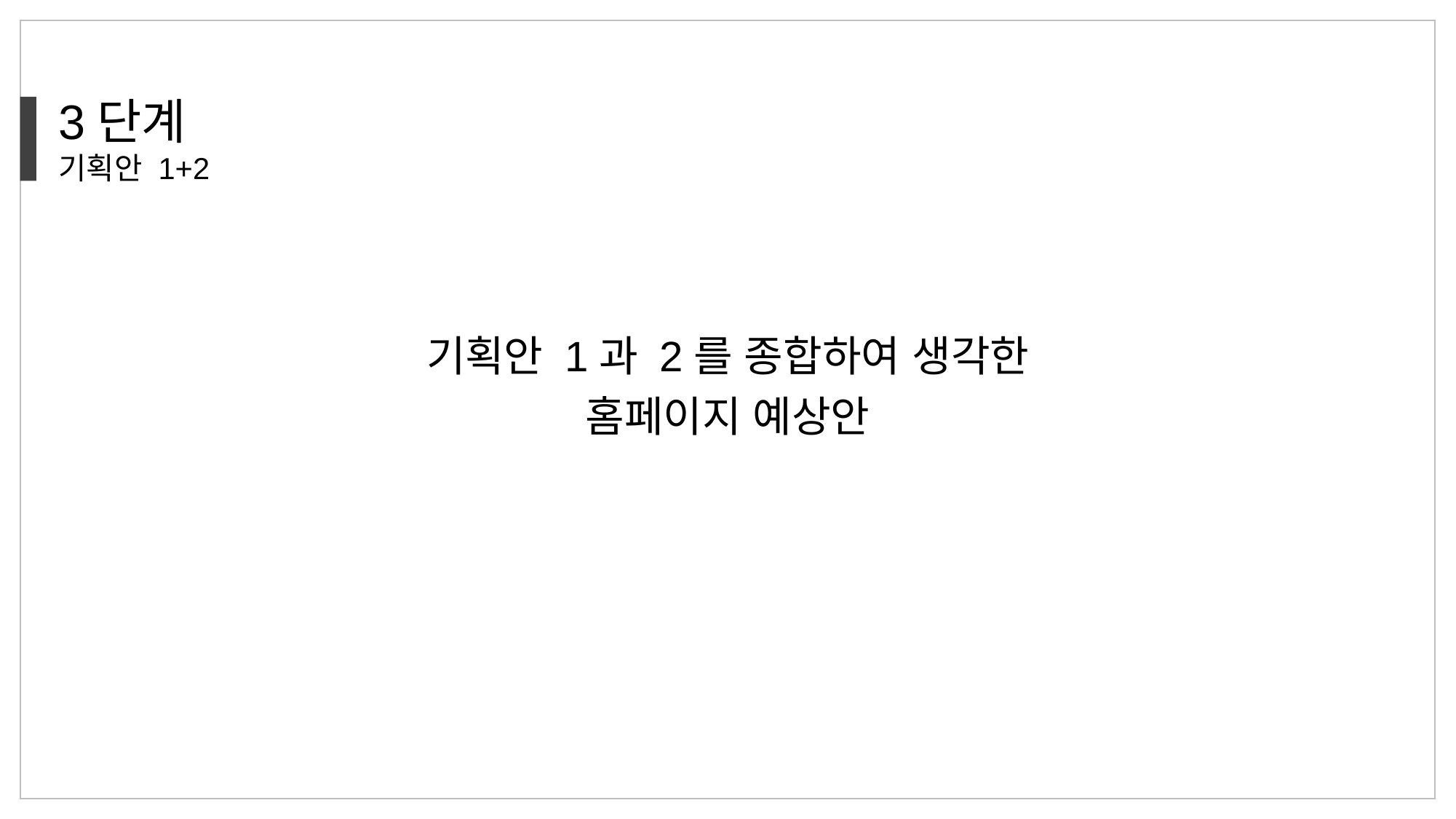

3단계
기획안 1+2

기획안 1과 2를 종합하여 생각한
홈페이지 예상안